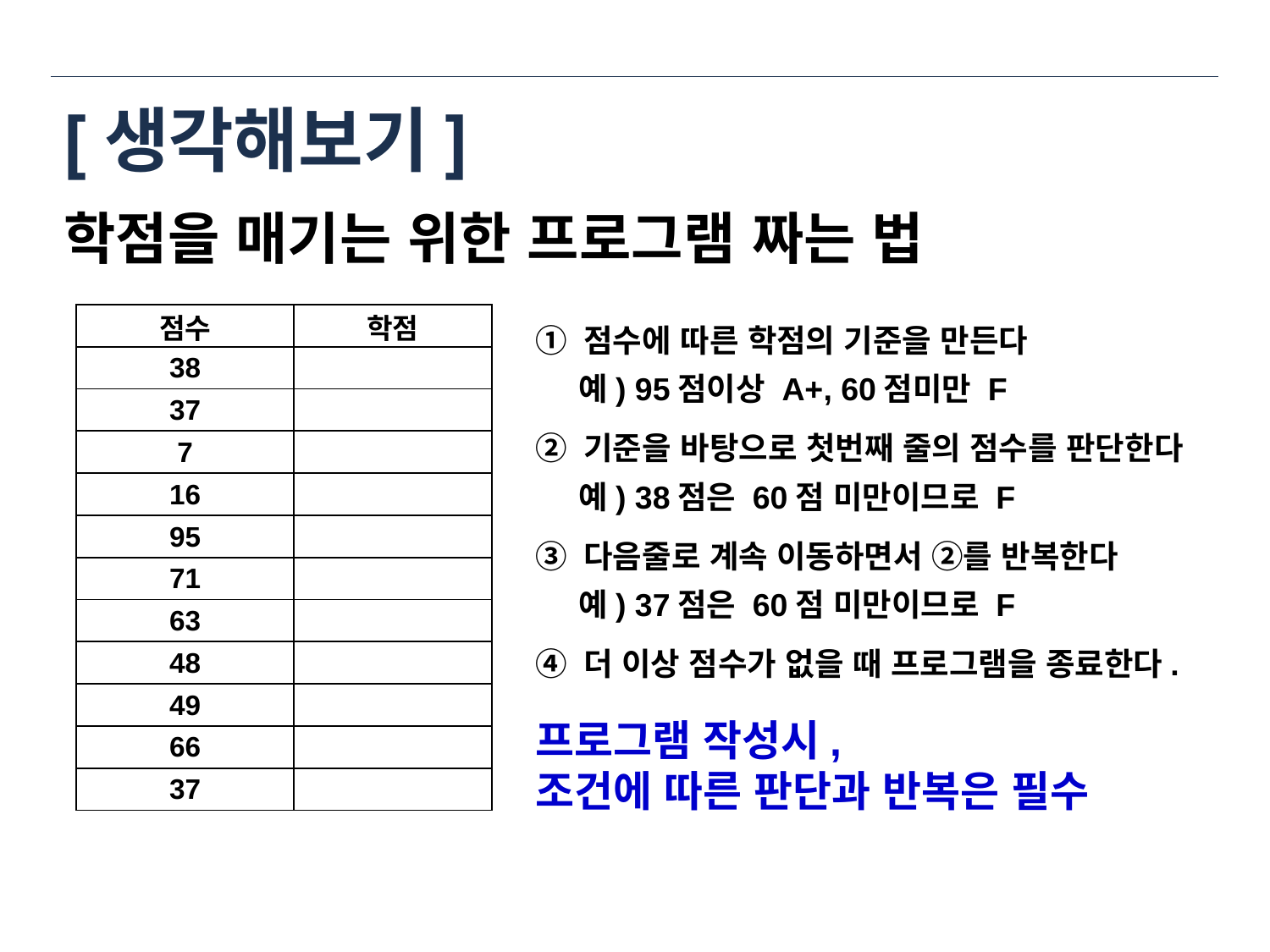

# [생각해보기]
학점을 매기는 위한 프로그램 짜는 법
| 점수 | 학점 |
| --- | --- |
| 38 |  |
| 37 |  |
| 7 |  |
| 16 |  |
| 95 |  |
| 71 |  |
| 63 |  |
| 48 |  |
| 49 |  |
| 66 |  |
| 37 |  |
① 점수에 따른 학점의 기준을 만든다
    예) 95점이상 A+, 60점미만 F
② 기준을 바탕으로 첫번째 줄의 점수를 판단한다
    예) 38점은 60점 미만이므로 F
③ 다음줄로 계속 이동하면서 ②를 반복한다
    예) 37점은 60점 미만이므로 F
④ 더 이상 점수가 없을 때 프로그램을 종료한다.
프로그램 작성시,
조건에 따른 판단과 반복은 필수